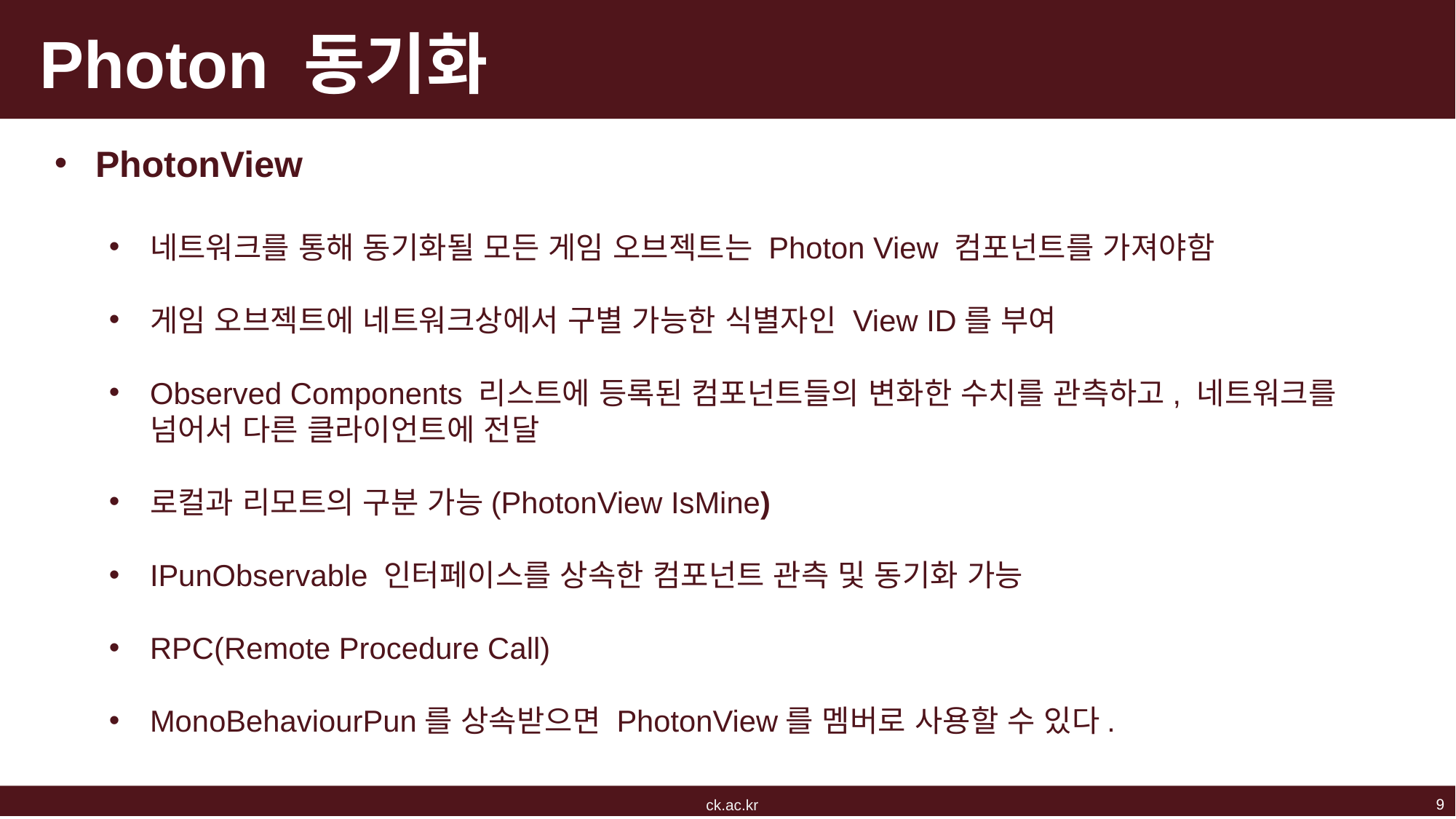

# Photon 동기화
PhotonView

네트워크를 통해 동기화될 모든 게임 오브젝트는 Photon View 컴포넌트를 가져야함

게임 오브젝트에 네트워크상에서 구별 가능한 식별자인 View ID를 부여

Observed Components 리스트에 등록된 컴포넌트들의 변화한 수치를 관측하고, 네트워크를 넘어서 다른 클라이언트에 전달

로컬과 리모트의 구분 가능(PhotonView IsMine)

IPunObservable 인터페이스를 상속한 컴포넌트 관측 및 동기화 가능

RPC(Remote Procedure Call)

MonoBehaviourPun를 상속받으면 PhotonView를 멤버로 사용할 수 있다.
9
ck.ac.kr